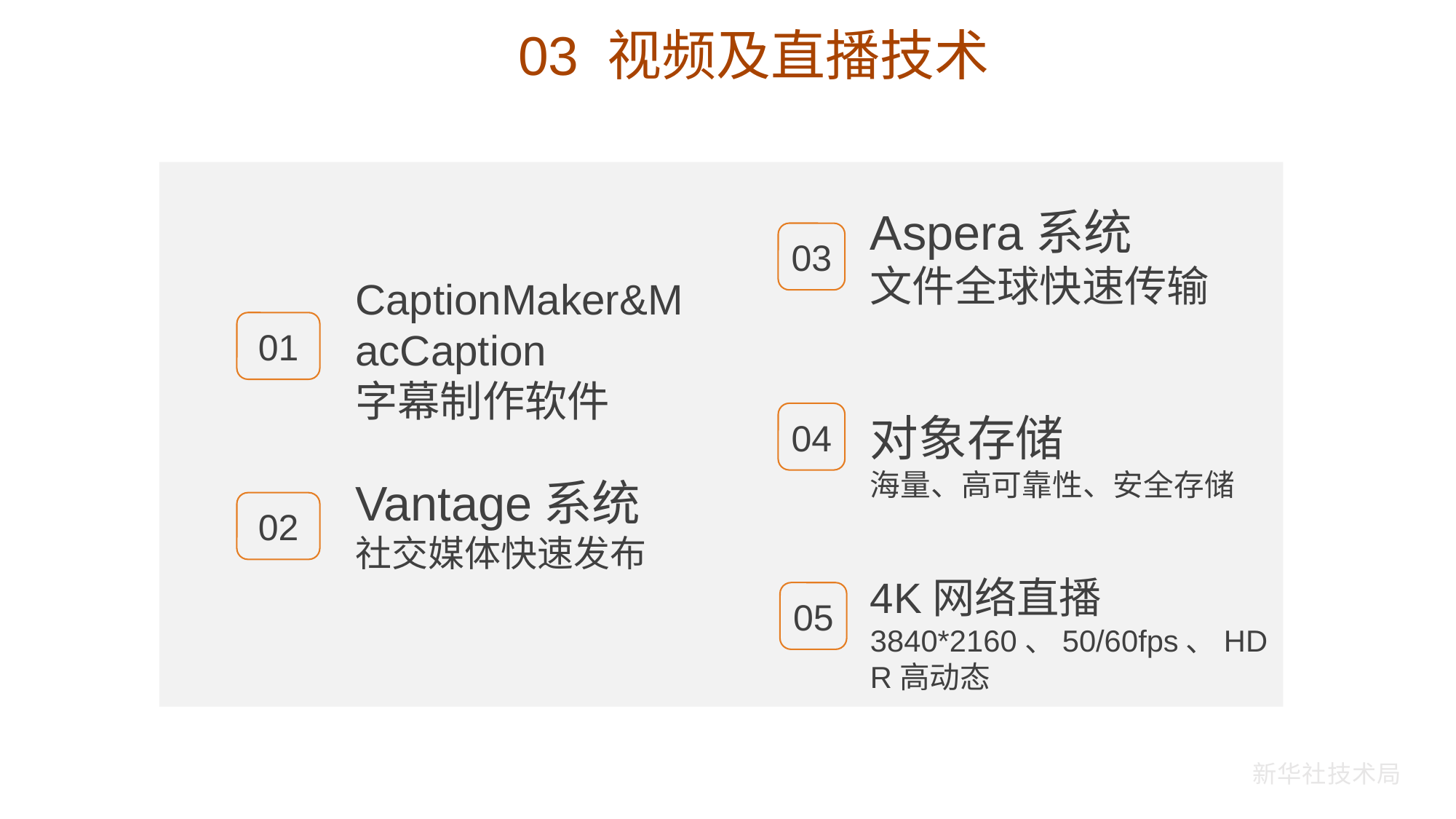

03 视频及直播技术

Aspera系统
文件全球快速传输

03
CaptionMaker&MacCaption
字幕制作软件

01
对象存储
海量、高可靠性、安全存储

04
Vantage系统
社交媒体快速发布

02
4K网络直播
3840*2160、50/60fps、HDR高动态

05
新华社技术局